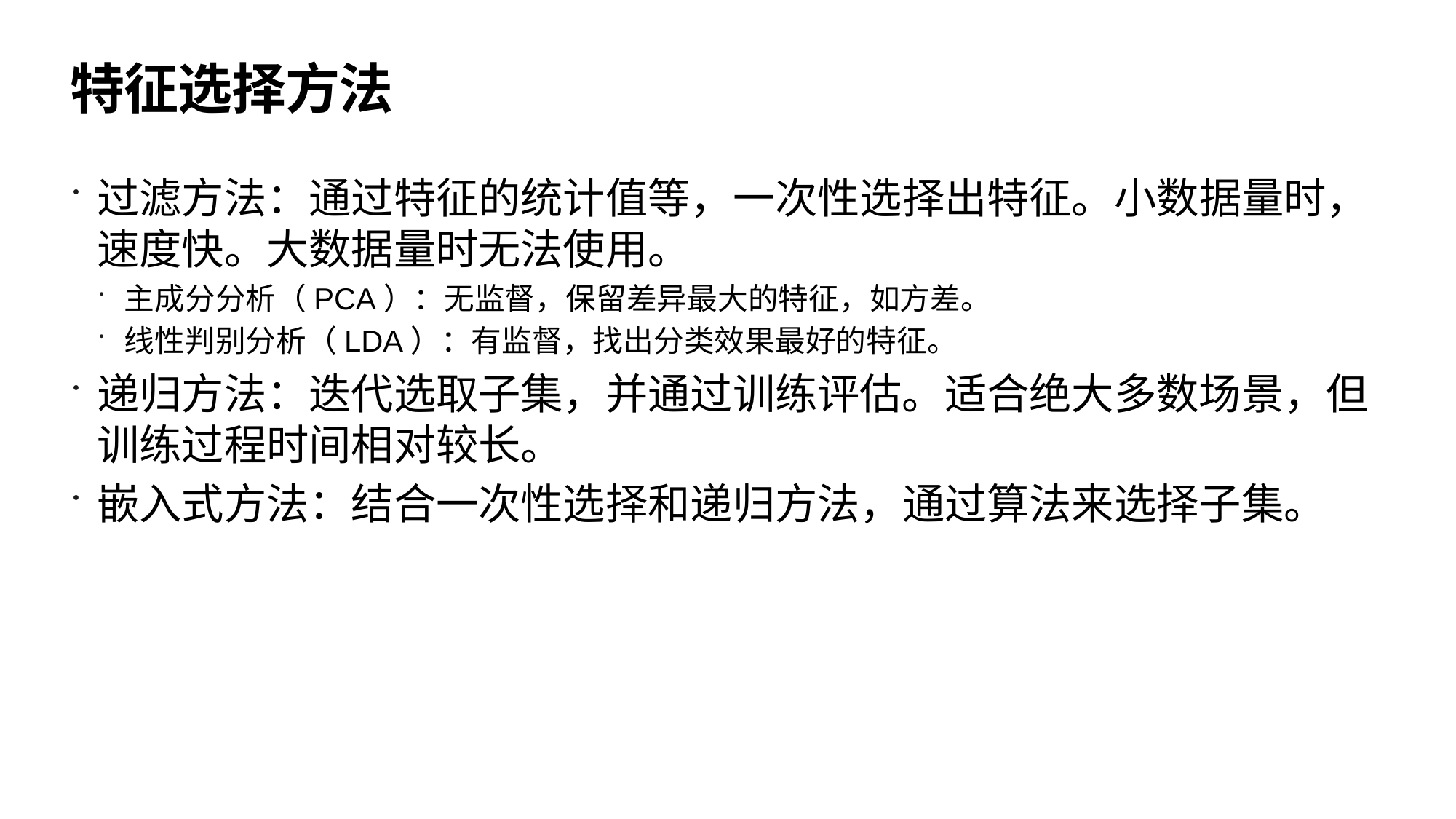

# 特征选择方法
过滤方法：通过特征的统计值等，一次性选择出特征。小数据量时，速度快。大数据量时无法使用。
主成分分析（PCA）：无监督，保留差异最大的特征，如方差。
线性判别分析（LDA）：有监督，找出分类效果最好的特征。
递归方法：迭代选取子集，并通过训练评估。适合绝大多数场景，但训练过程时间相对较长。
嵌入式方法：结合一次性选择和递归方法，通过算法来选择子集。